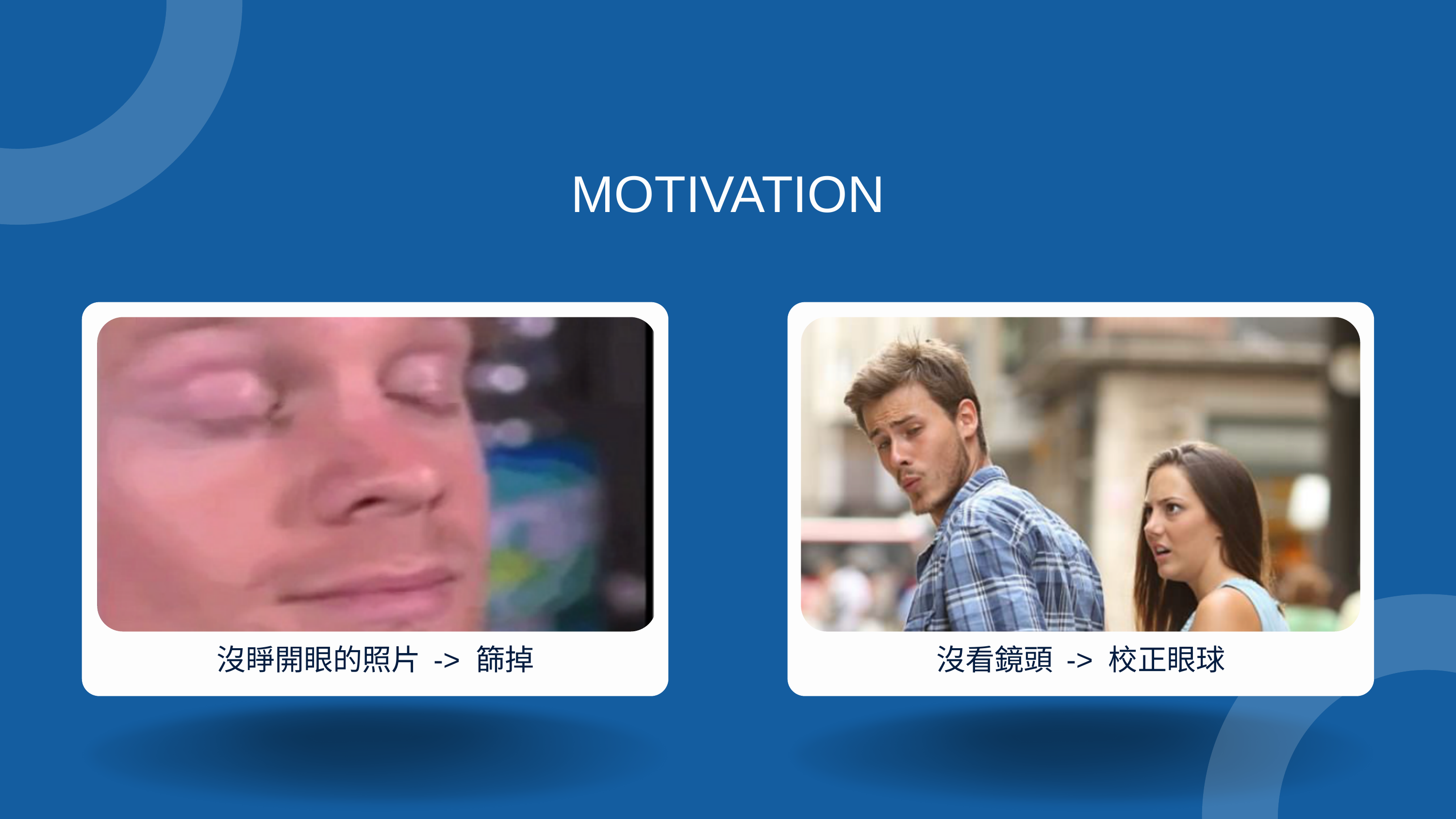

MOTIVATION

沒睜開眼的照片 -> 篩掉
沒看鏡頭 -> 校正眼球